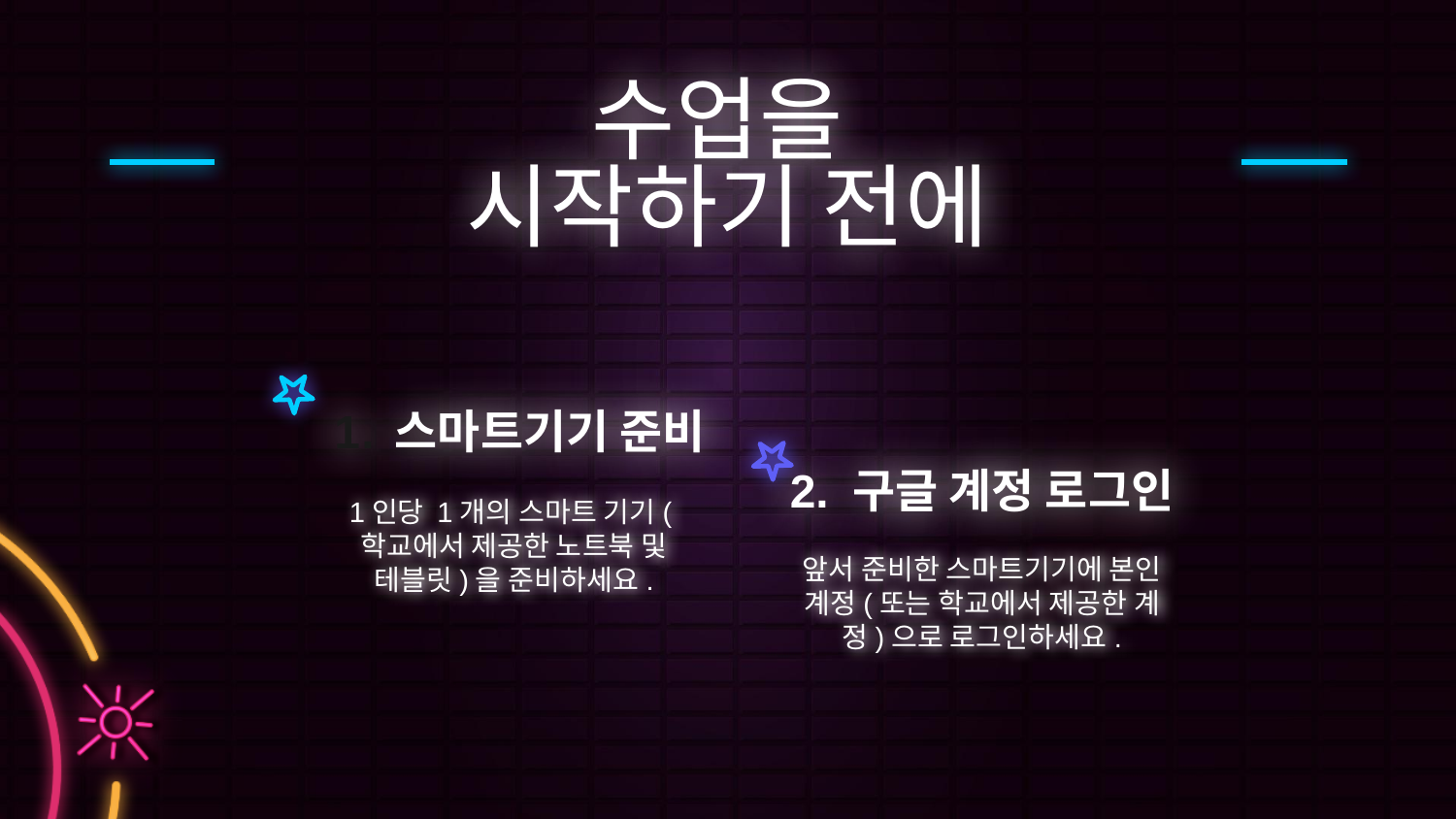

# 수업을
시작하기 전에

스마트기기 준비

2. 구글 계정 로그인
1인당 1개의 스마트 기기(학교에서 제공한 노트북 및 테블릿)을 준비하세요.
앞서 준비한 스마트기기에 본인 계정(또는 학교에서 제공한 계정)으로 로그인하세요.